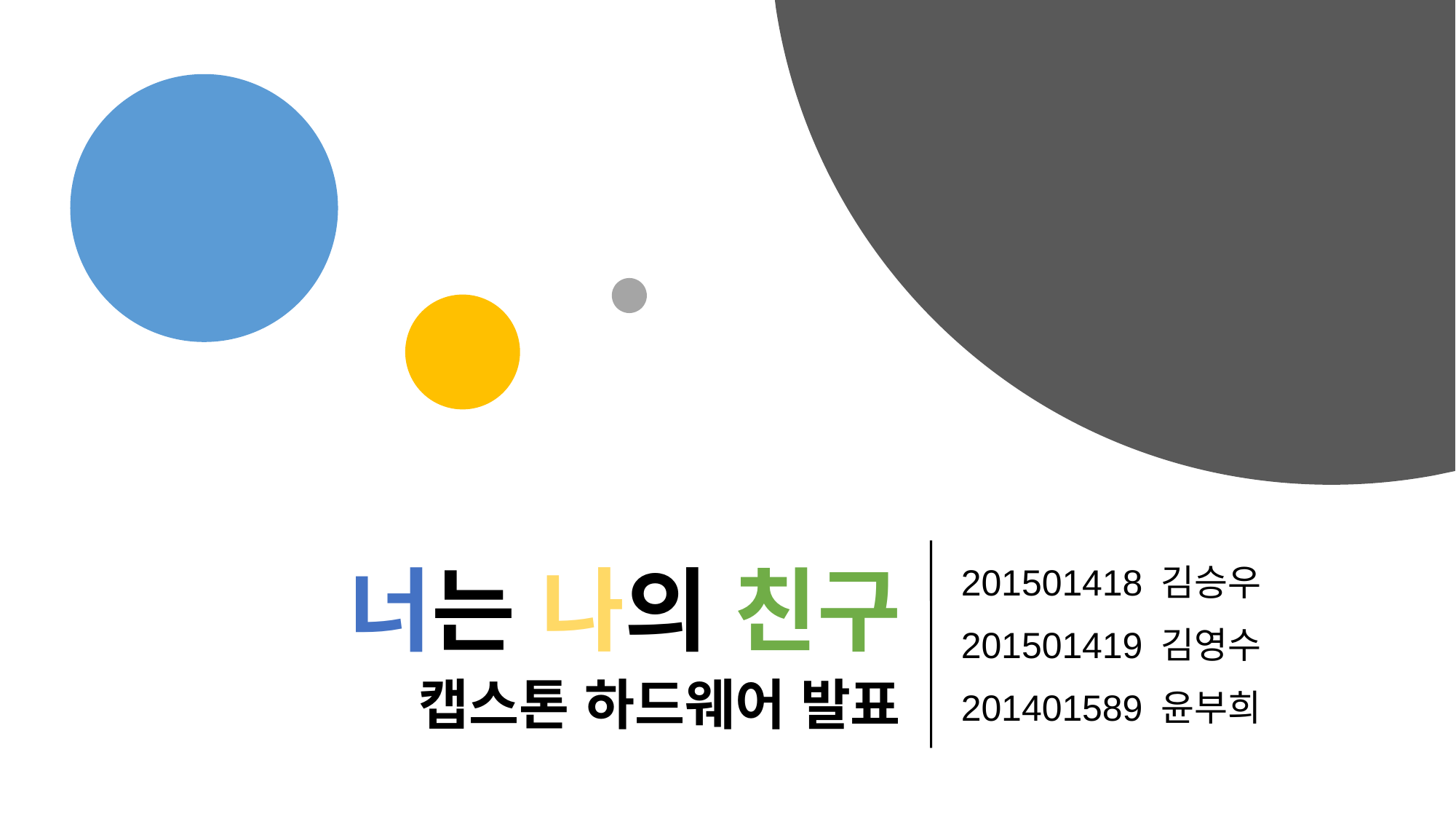

너는 나의 친구
캡스톤 하드웨어 발표

201501418 김승우
201501419 김영수
201401589 윤부희